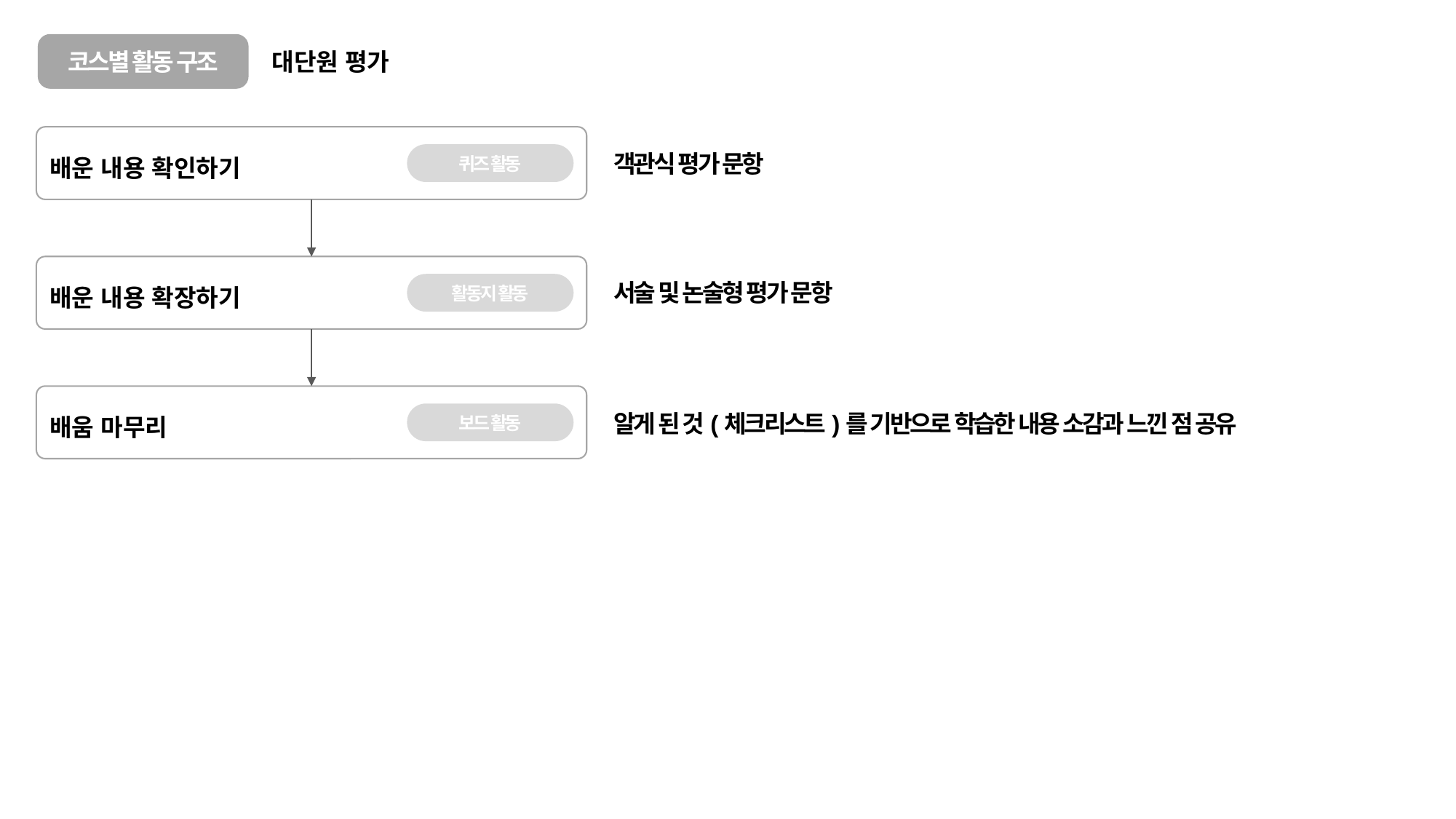

코스별 활동 구조
대단원 평가
배운 내용 확인하기
객관식 평가 문항
퀴즈 활동
배운 내용 확장하기
서술 및 논술형 평가 문항
활동지 활동
배움 마무리
보드 활동
알게 된 것(체크리스트)를 기반으로 학습한 내용 소감과 느낀 점 공유